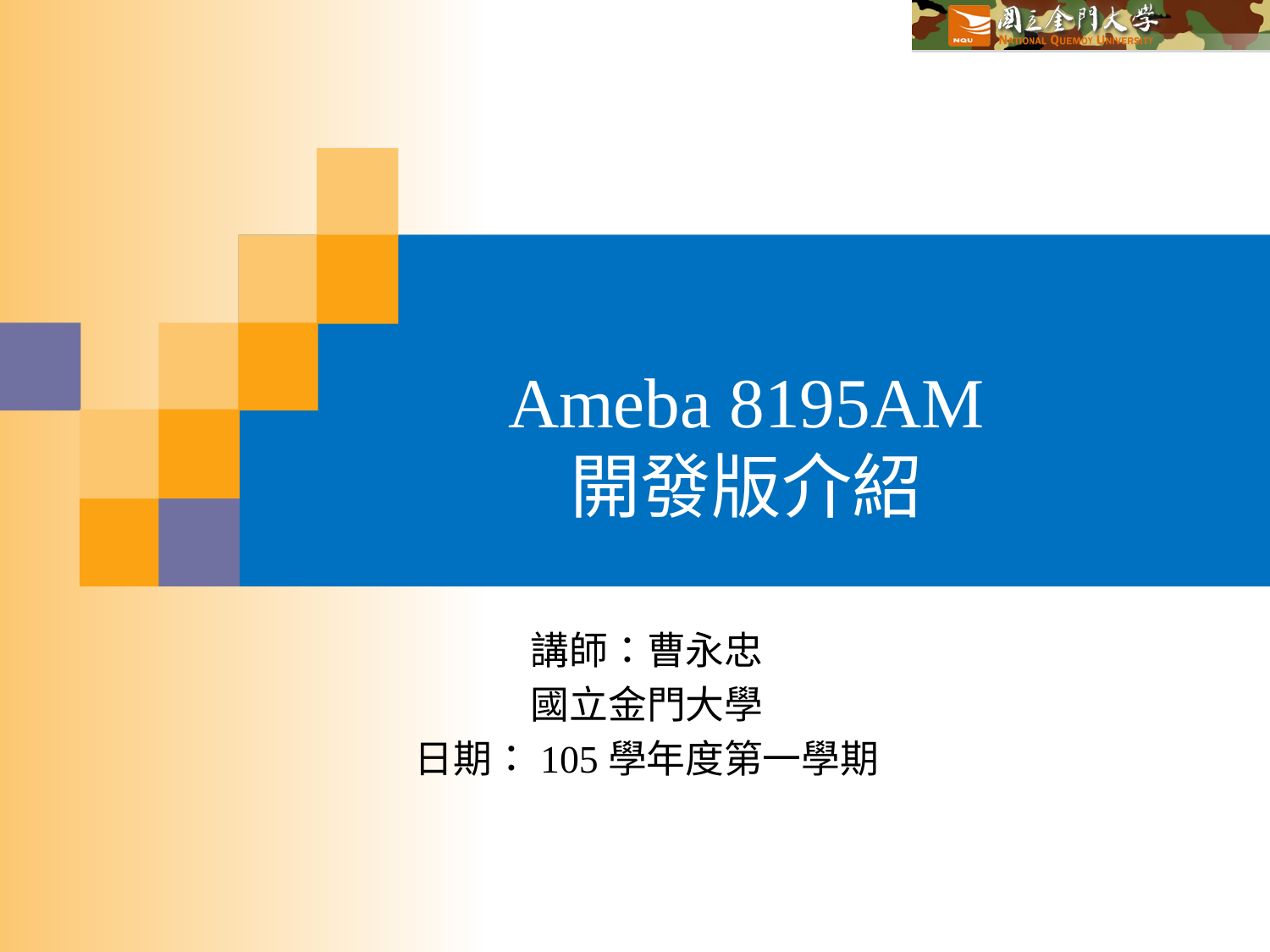

# Ameba 8195AM 開發版介紹
講師：曹永忠
國立金門大學
日期：105學年度第一學期